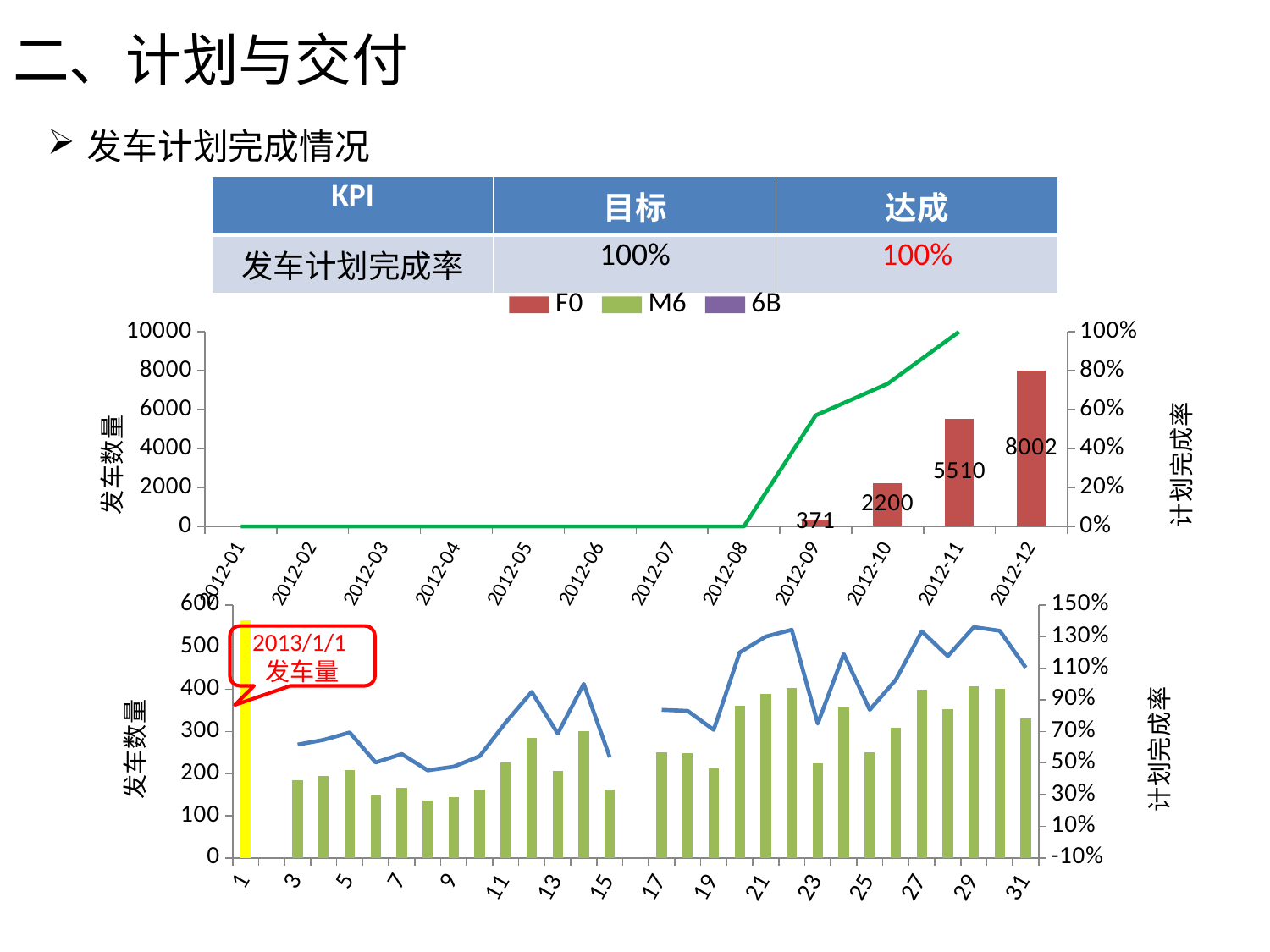

# 二、计划与交付
发车计划完成情况
| KPI | 目标 | 达成 |
| --- | --- | --- |
| 发车计划完成率 | 100% | 100% |

### Chart

| Category | F0 | M6 | 6B | 计划完成率 |
|---|---|---|---|---|
| 40909 | None | None | None | 0.0 |
| 40940 | None | None | None | 0.0 |
| 40969 | None | None | None | 0.0 |
| 41000 | None | None | None | 0.0 |
| 41030 | None | None | None | 0.0 |
| 41061 | None | None | None | 0.0 |
| 41091 | None | None | None | 0.0 |
| 41122 | None | None | None | 0.0 |
| 41153 | 371.0 | None | None | 0.5707692307692308 |
| 41183 | 2200.0 | None | None | 0.7333333333333336 |
| 41214 | 5510.0 | None | None | 1.0018181818181817 |
| 41244 | 8002.0 | None | None | 1.00025 |

### Chart

| Category | F0 | M6 | 6B | 计划完成率 |
|---|---|---|---|---|
2013/1/1发车量